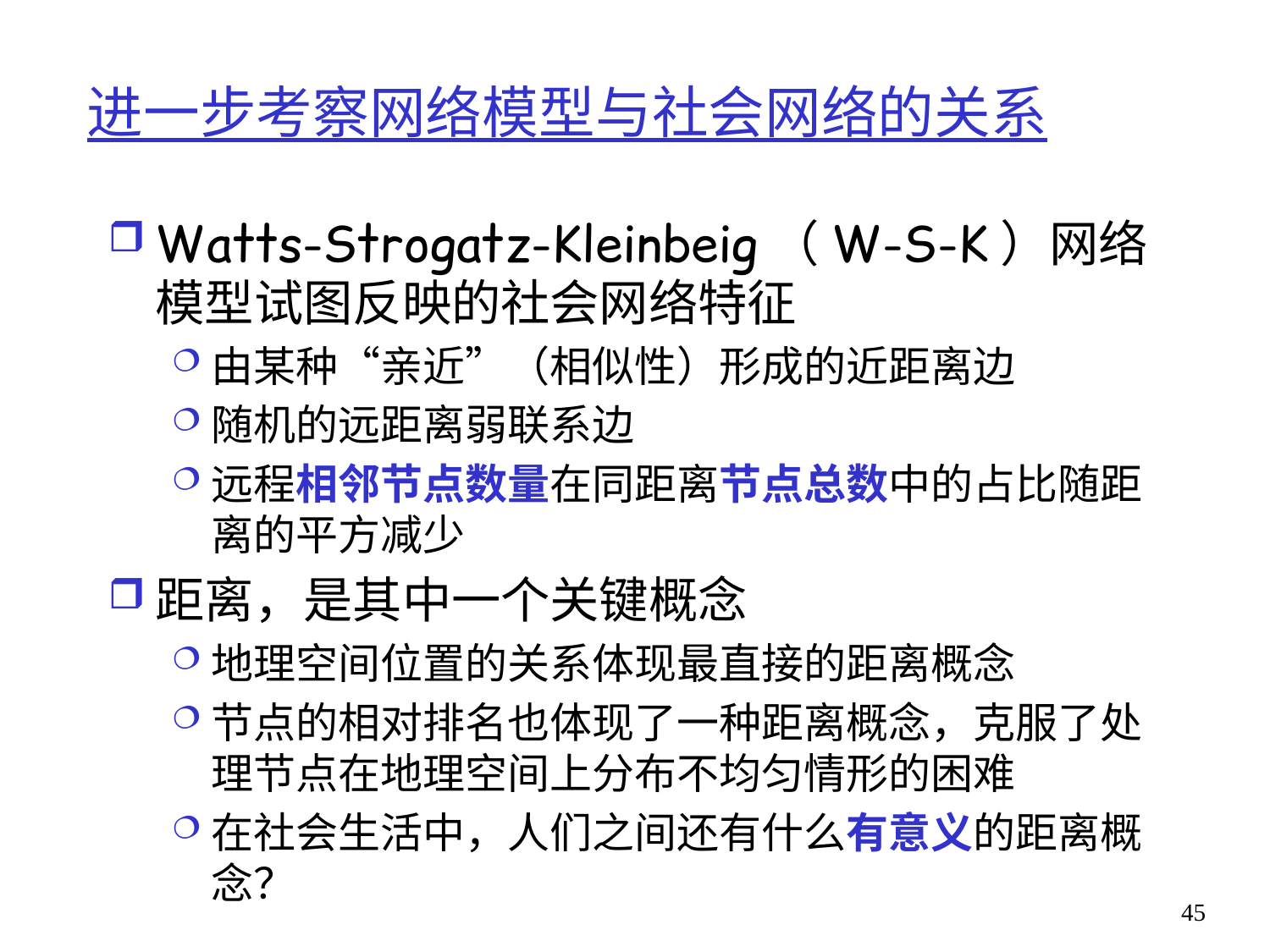

# 进一步考察网络模型与社会网络的关系
Watts-Strogatz-Kleinbeig（W-S-K）网络模型试图反映的社会网络特征
由某种“亲近”（相似性）形成的近距离边
随机的远距离弱联系边
远程相邻节点数量在同距离节点总数中的占比随距离的平方减少
距离，是其中一个关键概念
地理空间位置的关系体现最直接的距离概念
节点的相对排名也体现了一种距离概念，克服了处理节点在地理空间上分布不均匀情形的困难
在社会生活中，人们之间还有什么有意义的距离概念？
45